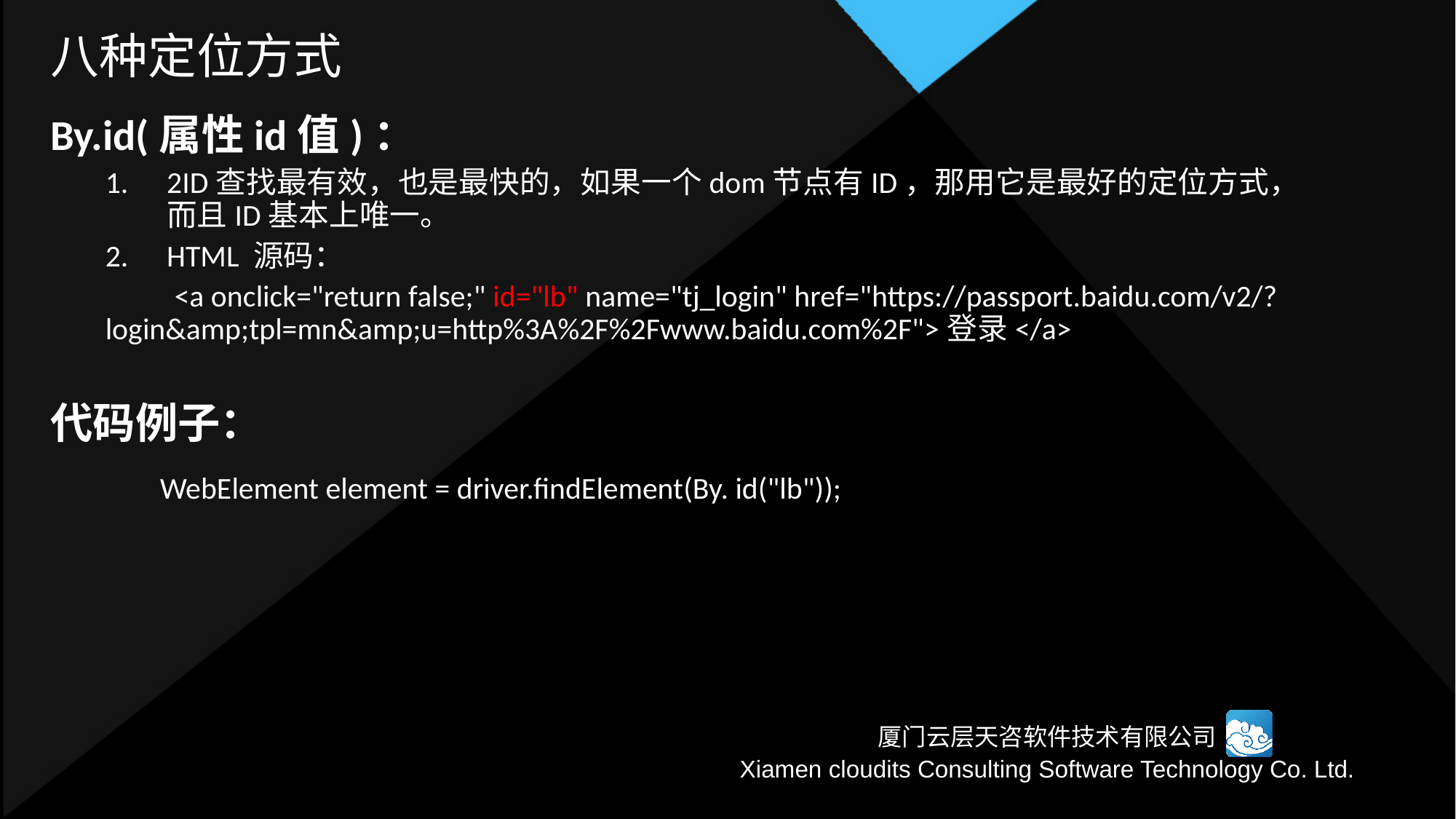

# 八种定位方式
By.id(属性id值)：
2ID查找最有效，也是最快的，如果一个dom节点有ID，那用它是最好的定位方式，而且ID基本上唯一。
HTML 源码：
          <a onclick="return false;" id="lb" name="tj_login" href="https://passport.baidu.com/v2/?login&amp;tpl=mn&amp;u=http%3A%2F%2Fwww.baidu.com%2F">登录</a>

代码例子：
	WebElement element = driver.findElement(By. id("lb"));